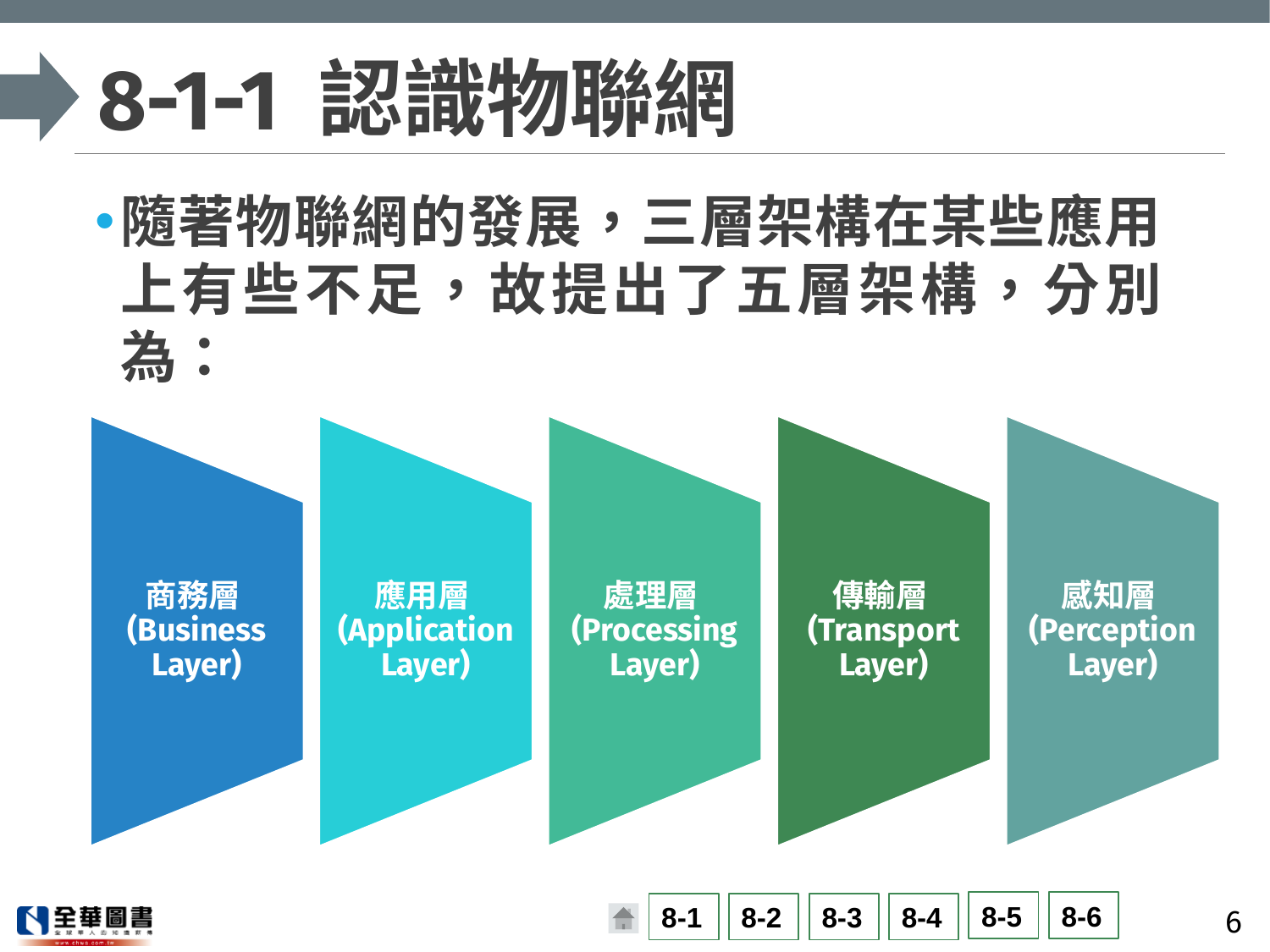

# 8-1-1 認識物聯網
隨著物聯網的發展，三層架構在某些應用上有些不足，故提出了五層架構，分別為：
商務層(Business Layer)
應用層(Application Layer)
處理層(Processing Layer)
傳輸層(Transport Layer)
感知層(Perception Layer)
6